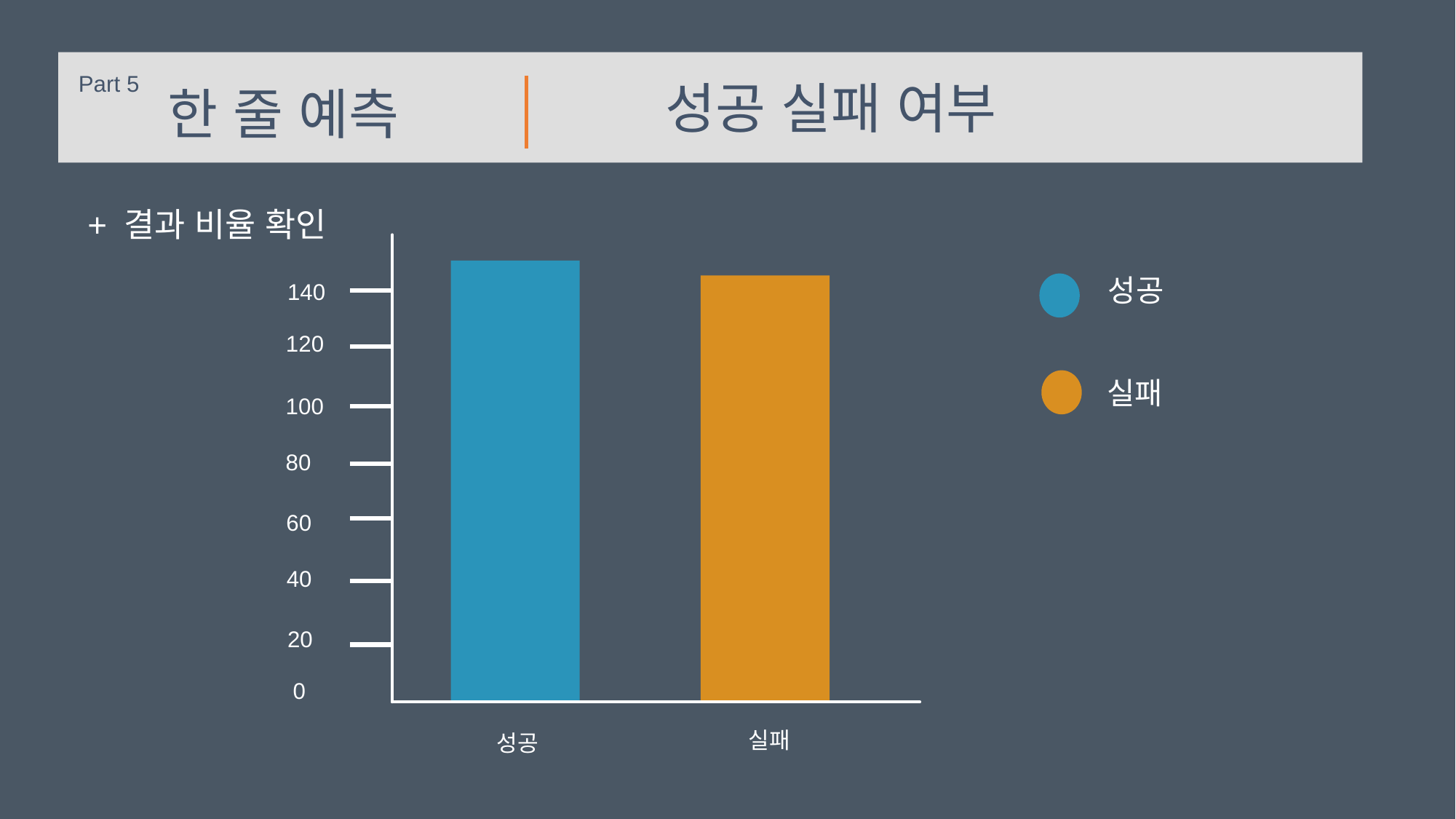

Part 5
  성공 실패 여부
  한 줄 예측
+ 결과 비율 확인

성공
140

120
실패

100
80
60
40
20
0
실패
성공